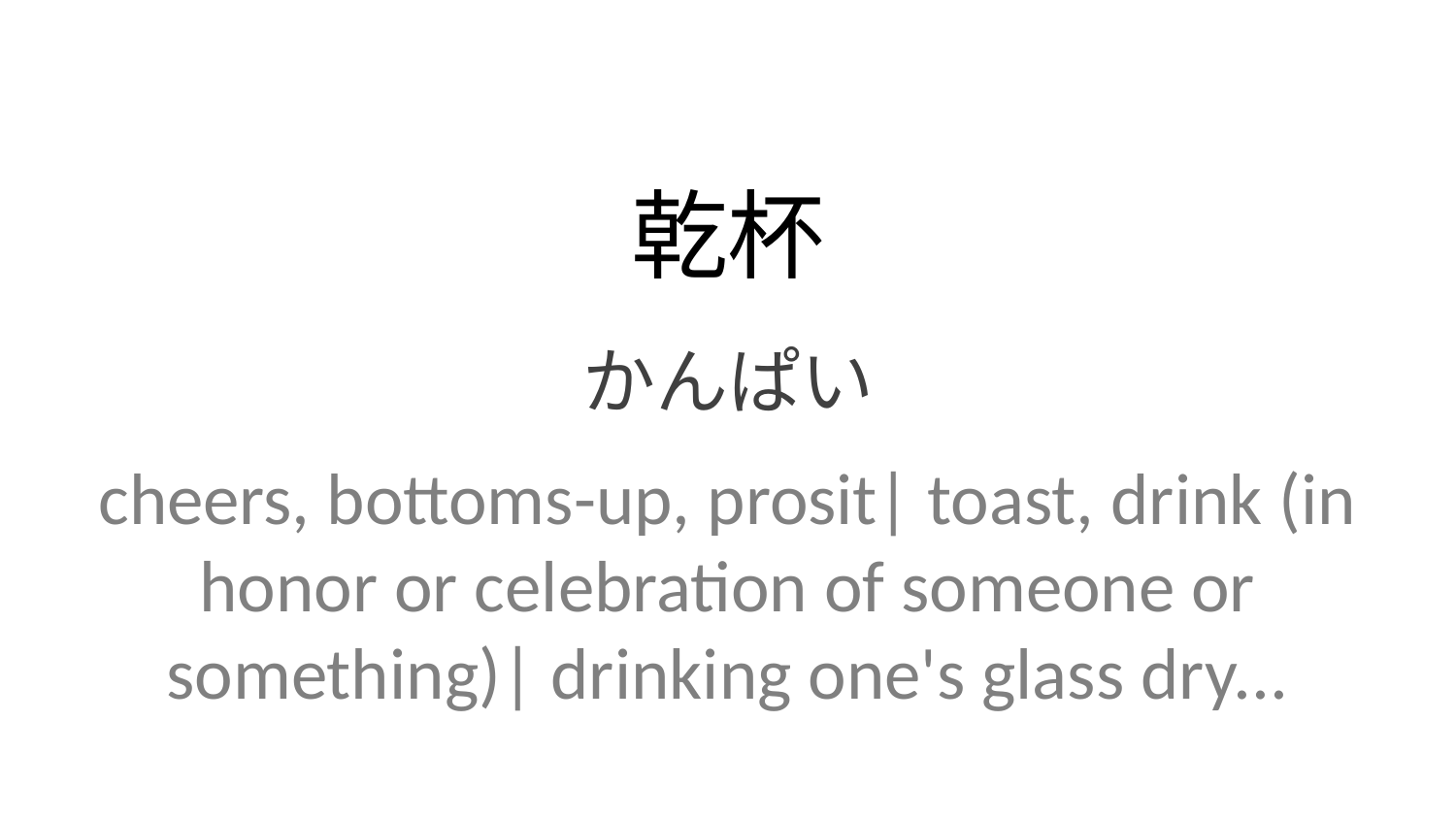

乾杯

かんぱい
cheers, bottoms-up, prosit| toast, drink (in honor or celebration of someone or something)| drinking one's glass dry...